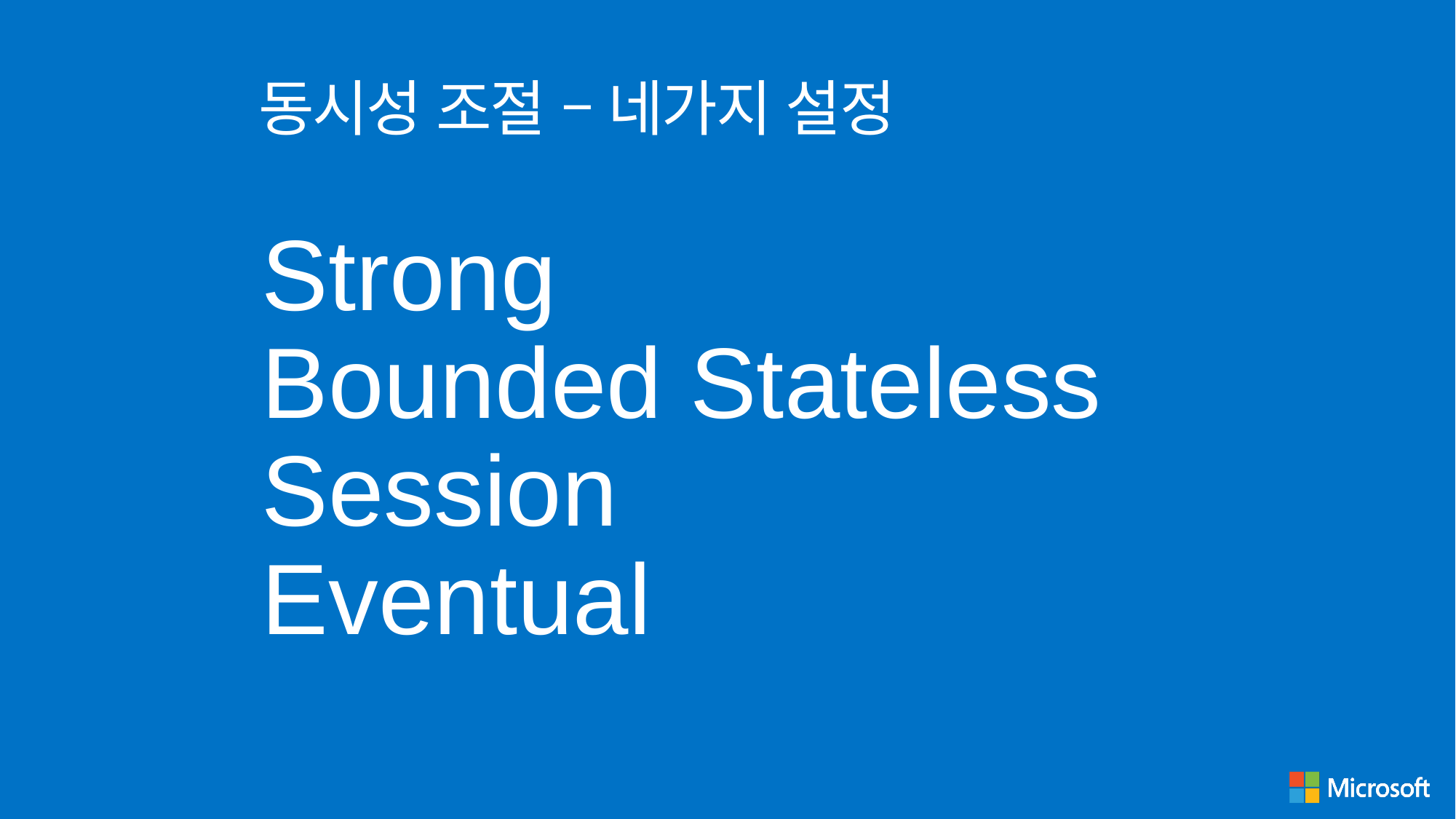

# 동시성 조절 – 네가지 설정
Strong
Bounded Stateless
Session
Eventual